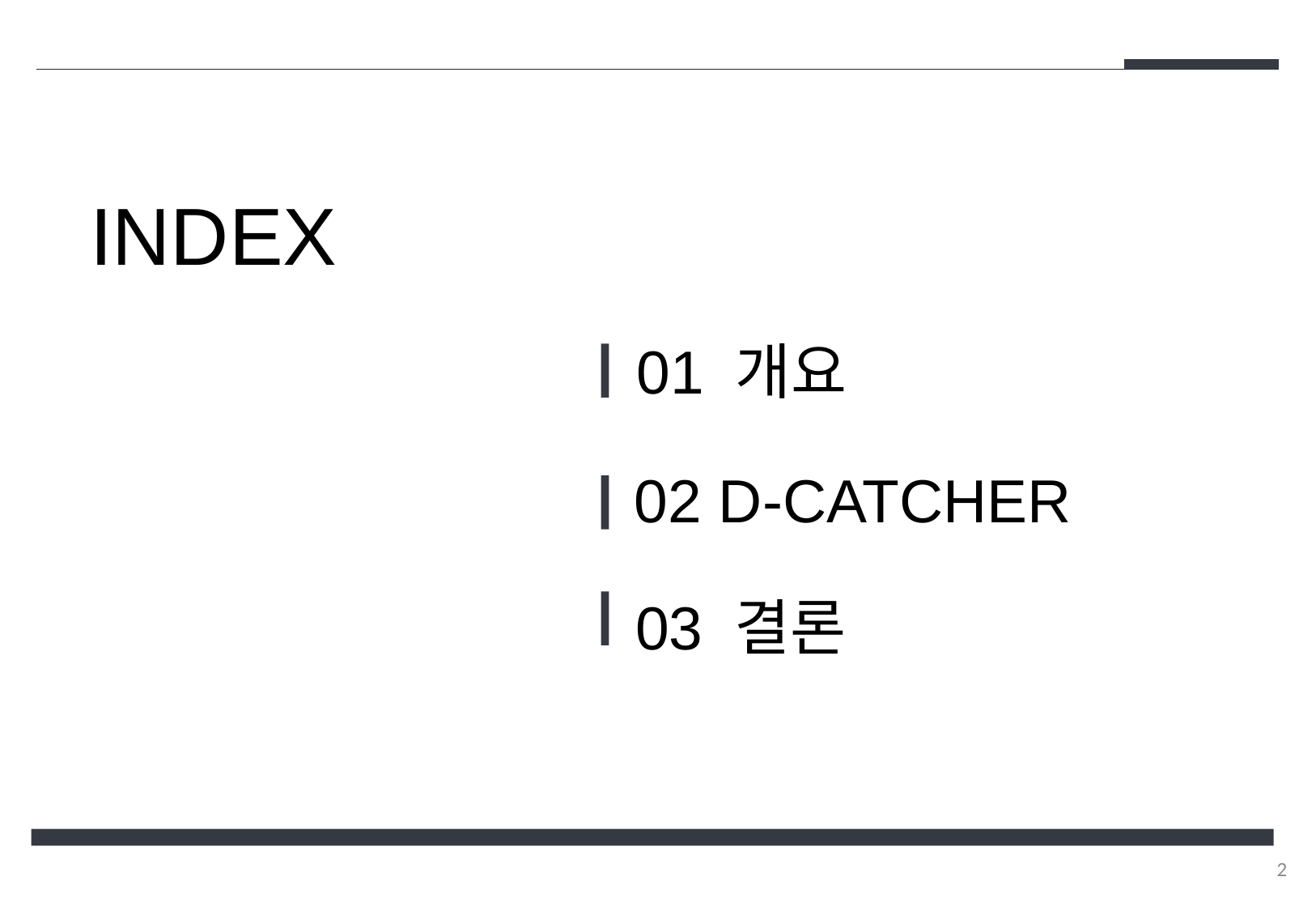

INDEX
01 개요

02 D-CATCHER

03 결론

2